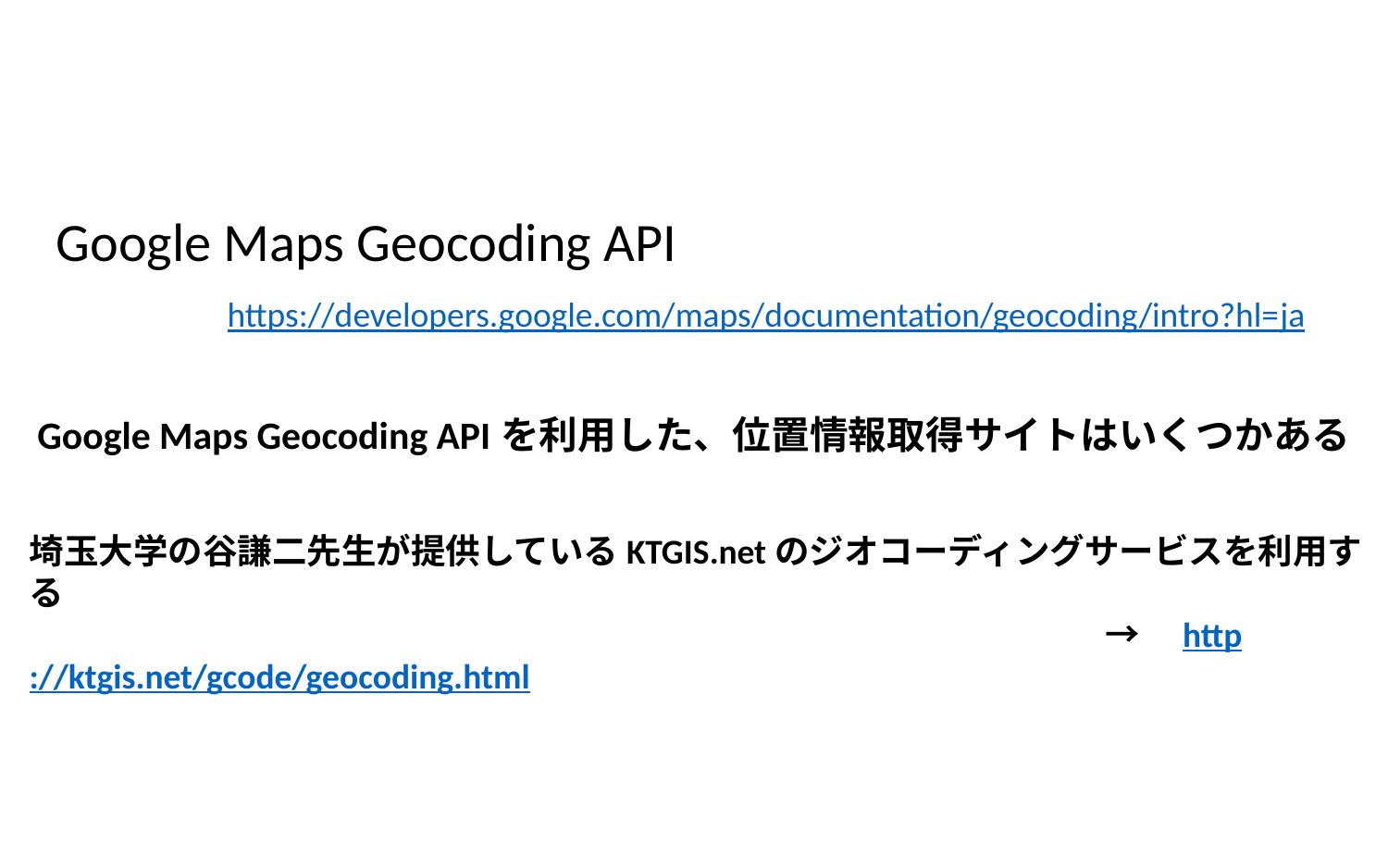

Google Maps Geocoding API
https://developers.google.com/maps/documentation/geocoding/intro?hl=ja
Google Maps Geocoding APIを利用した、位置情報取得サイトはいくつかある
埼玉大学の谷謙二先生が提供しているKTGIS.netのジオコーディングサービスを利用する
　　　　　　　　　　　　　　　　　　　　　　　　　　　　　　　→　http://ktgis.net/gcode/geocoding.html